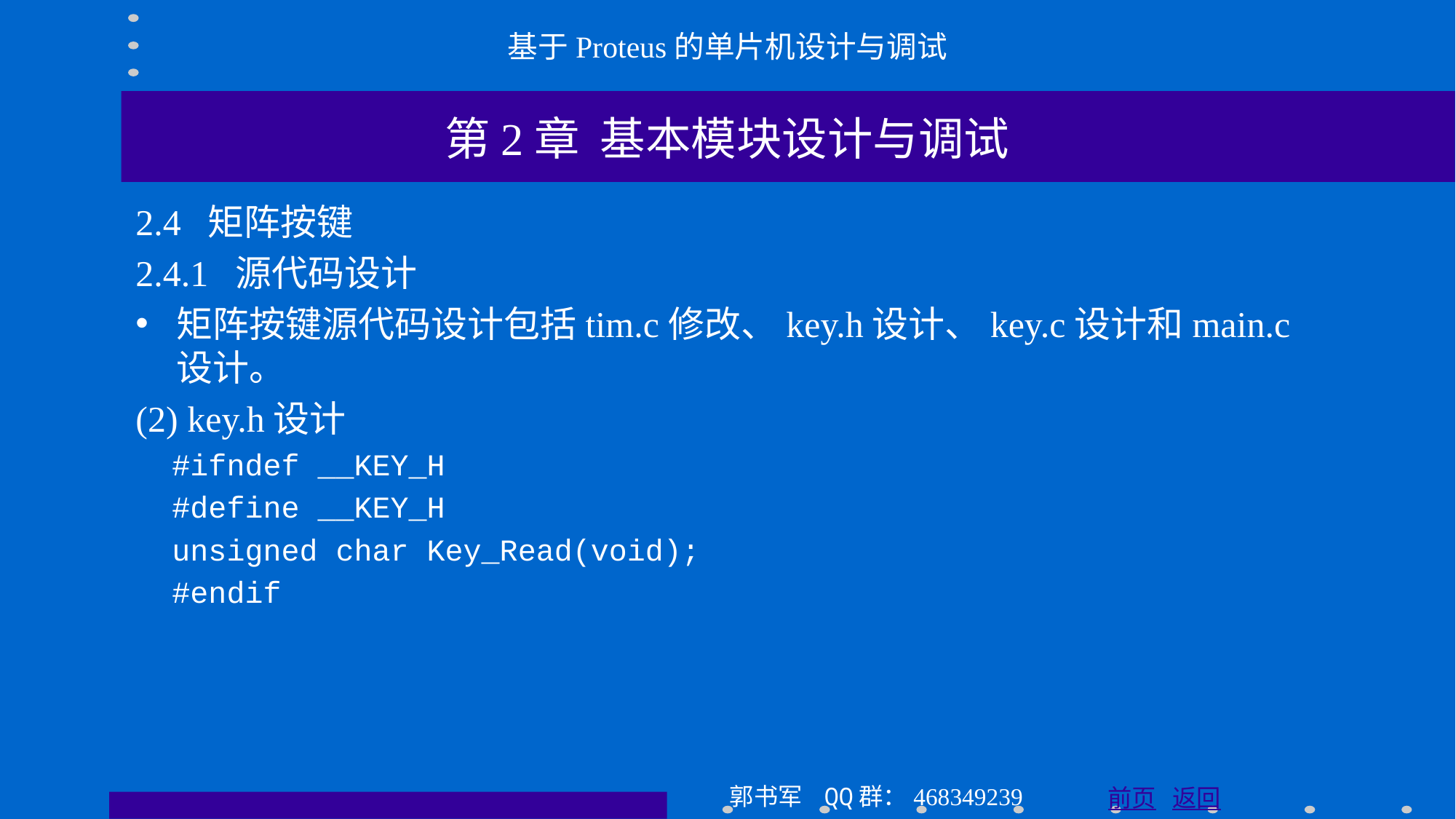

基于Proteus的单片机设计与调试
第2章  基本模块设计与调试
2.4  矩阵按键
2.4.1  源代码设计
矩阵按键源代码设计包括tim.c修改、key.h设计、key.c设计和main.c设计。
(2) key.h设计
  #ifndef __KEY_H
  #define __KEY_H
  unsigned char Key_Read(void);
  #endif

郭书军   QQ群：468349239
前页   返回